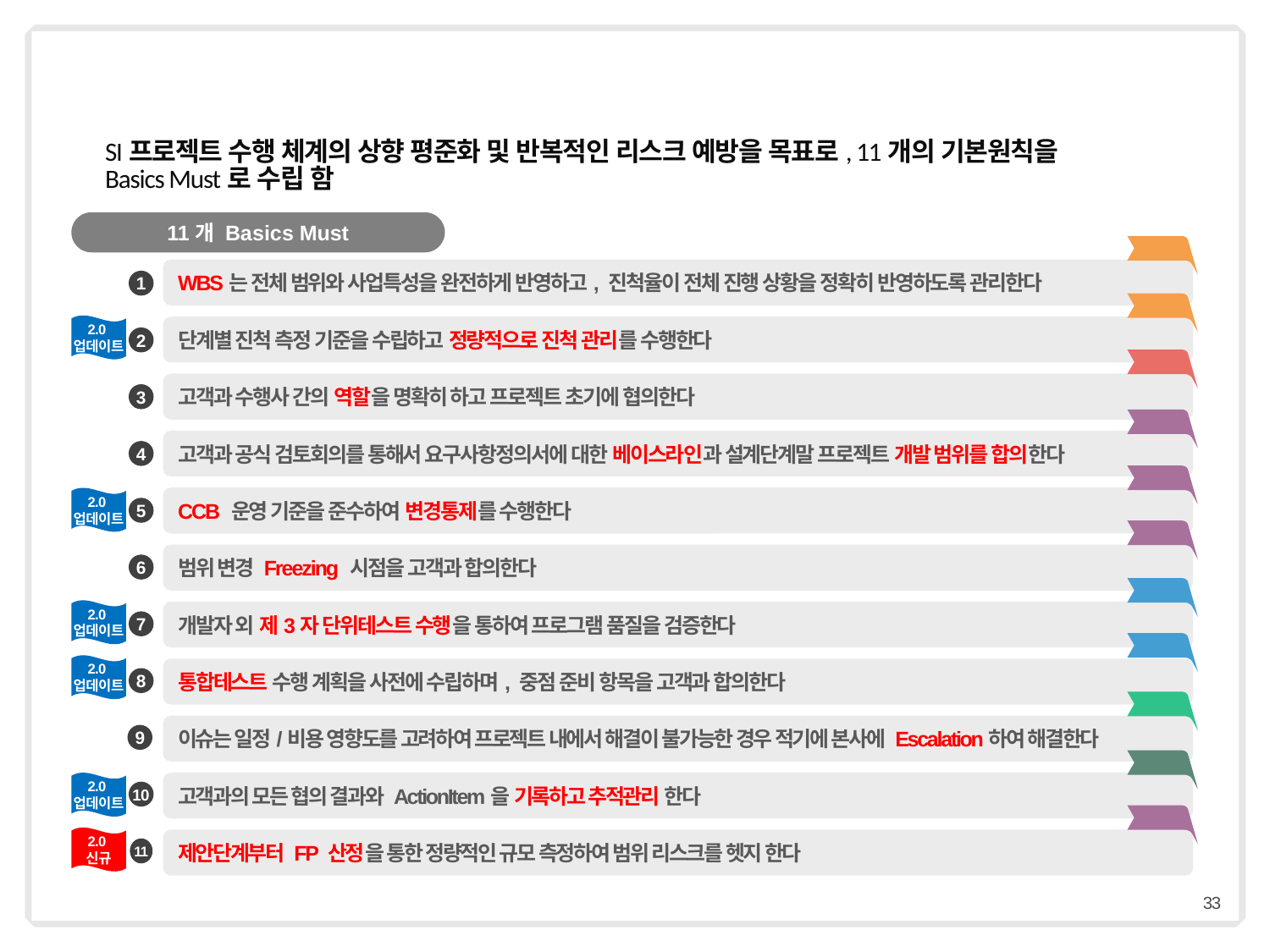

SI프로젝트 수행 체계의 상향 평준화 및 반복적인 리스크 예방을 목표로, 11개의 기본원칙을
Basics Must로 수립 함

11개 Basics Must
일정
WBS는 전체 범위와 사업특성을 완전하게 반영하고, 진척율이 전체 진행 상황을 정확히 반영하도록 관리한다
1
일정
2.0
업데이트
단계별 진척 측정 기준을 수립하고 정량적으로 진척 관리를 수행한다
2
R&R
고객과 수행사 간의 역할을 명확히 하고 프로젝트 초기에 협의한다
3
범위
고객과 공식 검토회의를 통해서 요구사항정의서에 대한 베이스라인과 설계단계말 프로젝트 개발 범위를 합의한다
4
범위
CCB 운영 기준을 준수하여 변경통제를 수행한다
2.0
업데이트
5
범위
범위 변경 Freezing 시점을 고객과 합의한다
6
품질
2.0
업데이트
개발자 외 제3자 단위테스트 수행을 통하여 프로그램 품질을 검증한다
7
품질
2.0
업데이트
통합테스트 수행 계획을 사전에 수립하며, 중점 준비 항목을 고객과 합의한다
8
이슈
이슈는 일정/비용 영향도를 고려하여 프로젝트 내에서 해결이 불가능한 경우 적기에 본사에 Escalation하여 해결한다
9
공통
2.0
업데이트
고객과의 모든 협의 결과와 ActionItem을 기록하고 추적관리 한다
10
범위
2.0
신규
제안단계부터 FP 산정을 통한 정량적인 규모 측정하여 범위 리스크를 헷지 한다
11